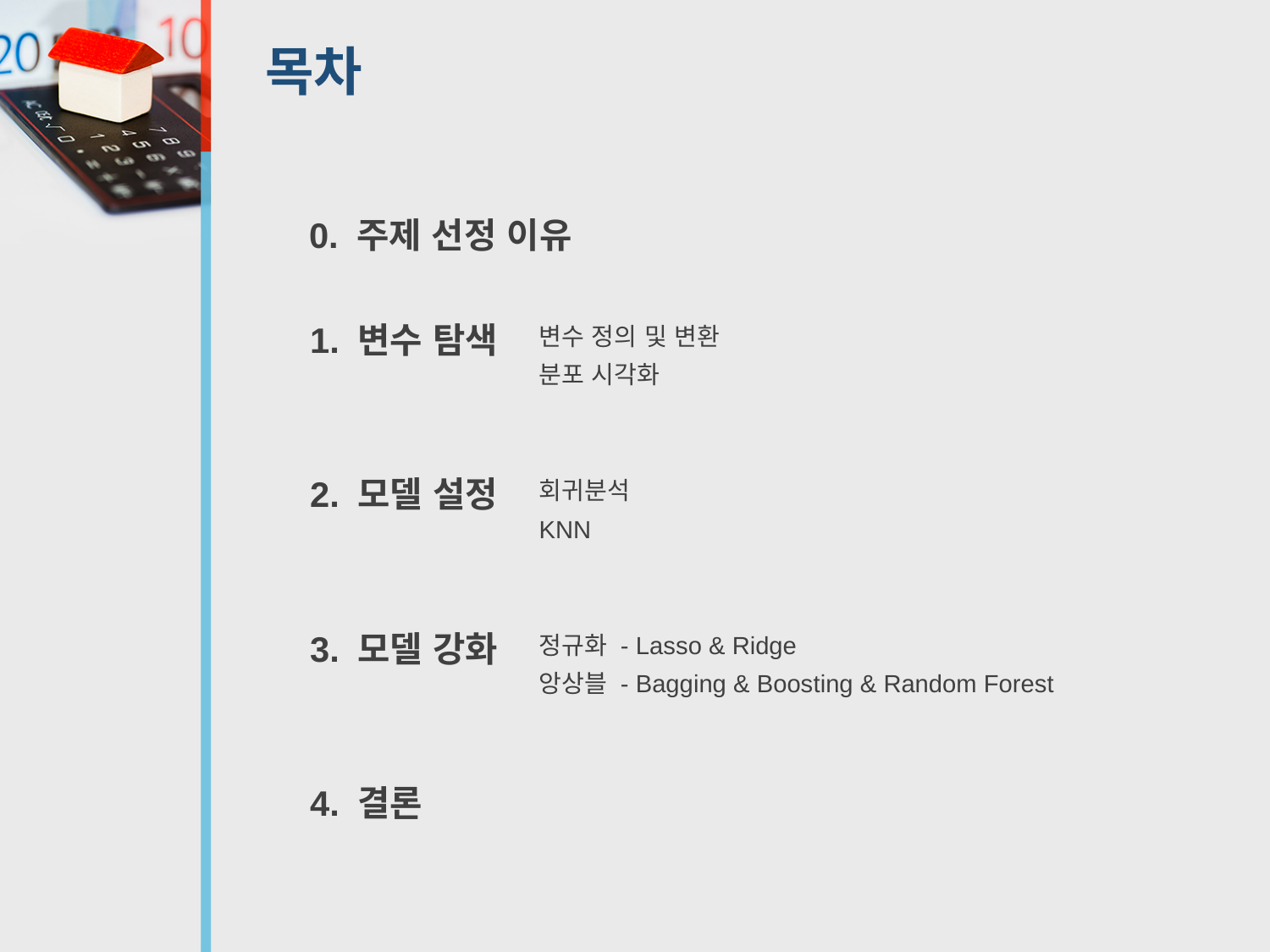

# 목차
0. 주제 선정 이유
1. 변수 탐색
변수 정의 및 변환
분포 시각화
2. 모델 설정
회귀분석
KNN
3. 모델 강화
정규화 - Lasso & Ridge
앙상블 - Bagging & Boosting & Random Forest

4. 결론